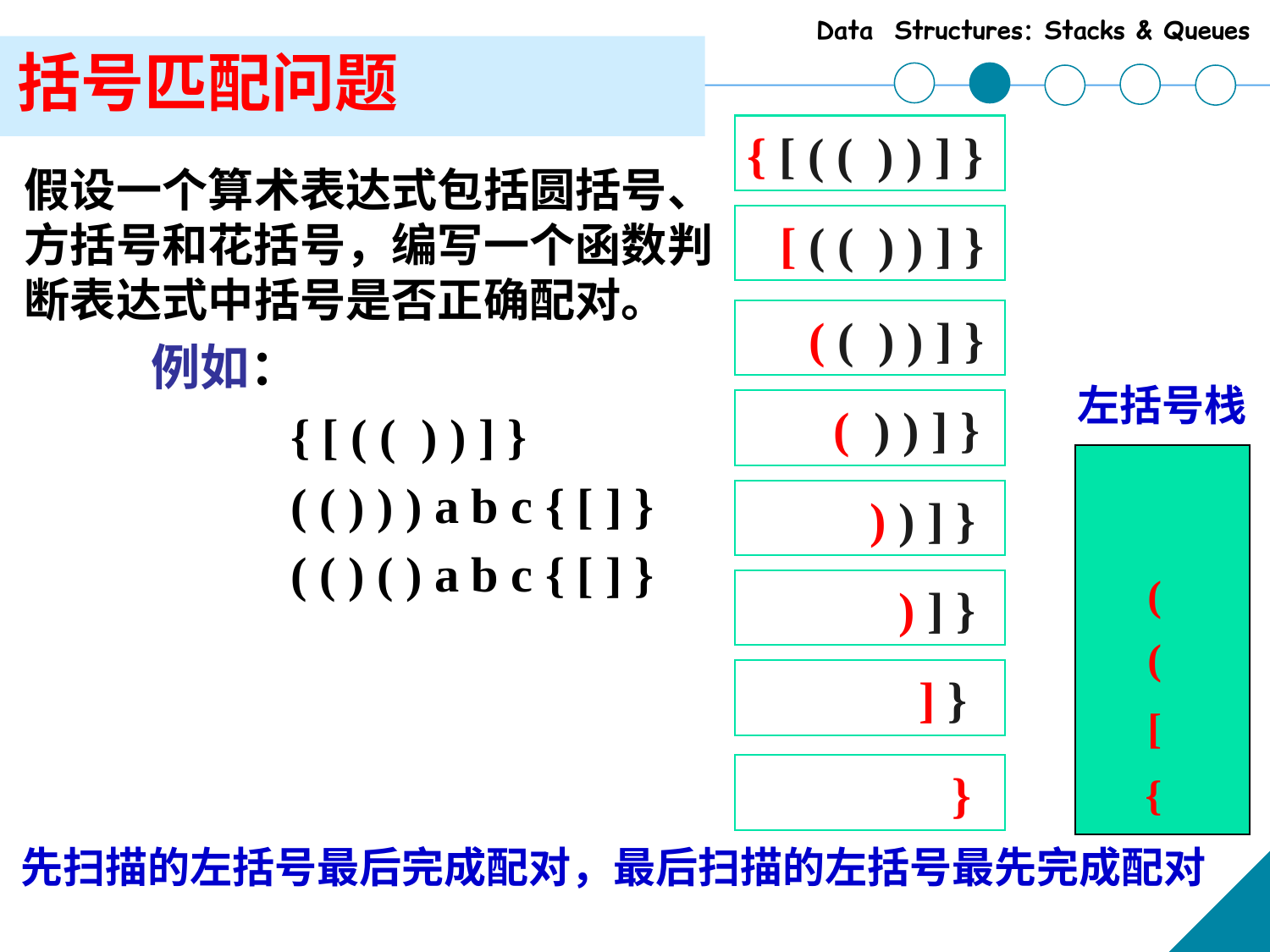

括号匹配问题

假设一个算术表达式包括圆括号、方括号和花括号，编写一个函数判断表达式中括号是否正确配对。
	例如：
		 { [ ( (  ) ) ] }
	 	 ( ( ) ) ) a b c { [ ] }
		 ( ( ) ( ) a b c { [ ] }

{ [ ( (  ) ) ] }
  [ ( (  ) ) ] }
     ( (  ) ) ] }
左括号栈
      (  ) ) ] }

          ) ) ] }
(
           ) ] }
(
              ] }
[
               }
{
先扫描的左括号最后完成配对，最后扫描的左括号最先完成配对